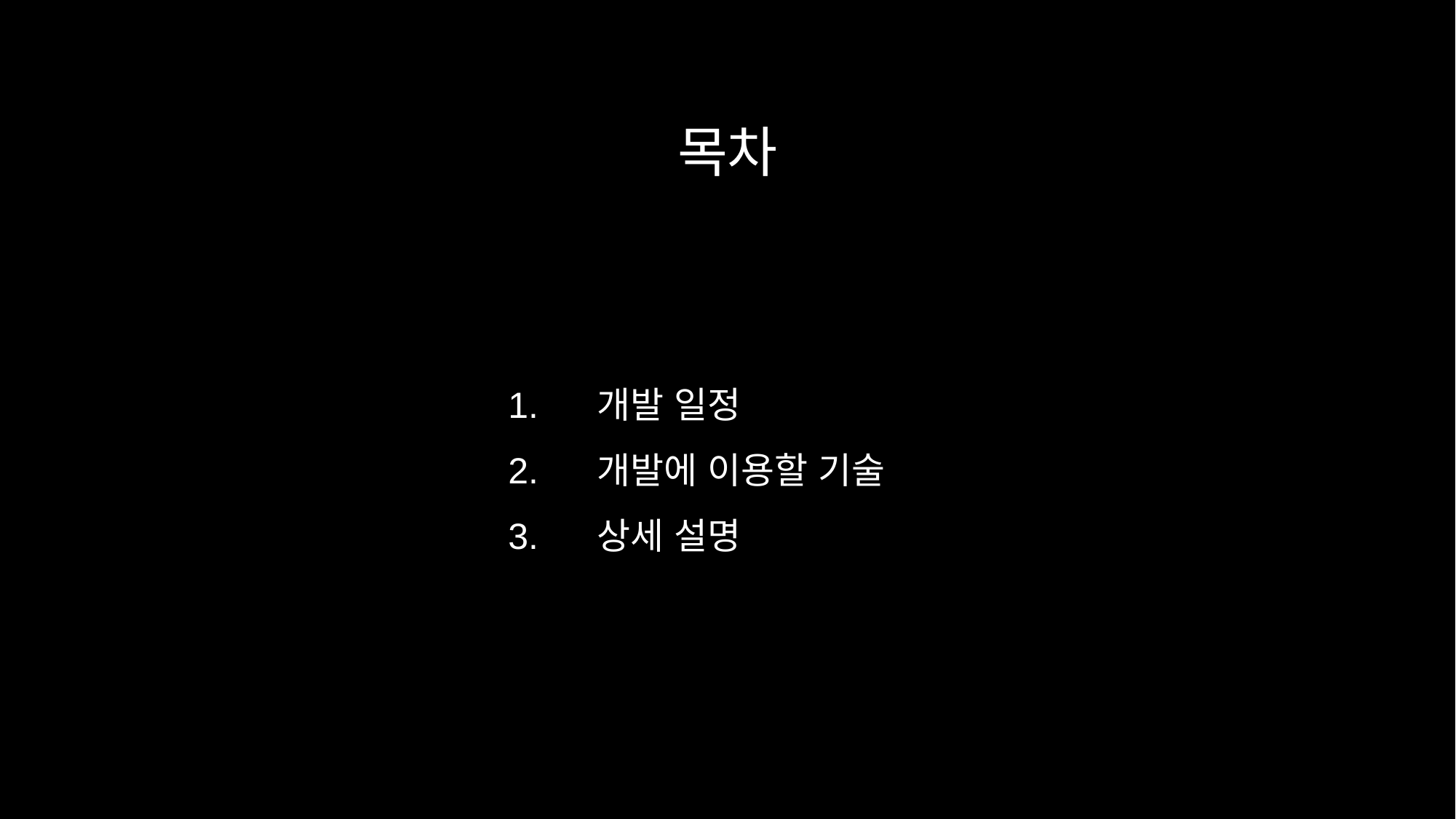

목차
개발 일정
개발에 이용할 기술
상세 설명